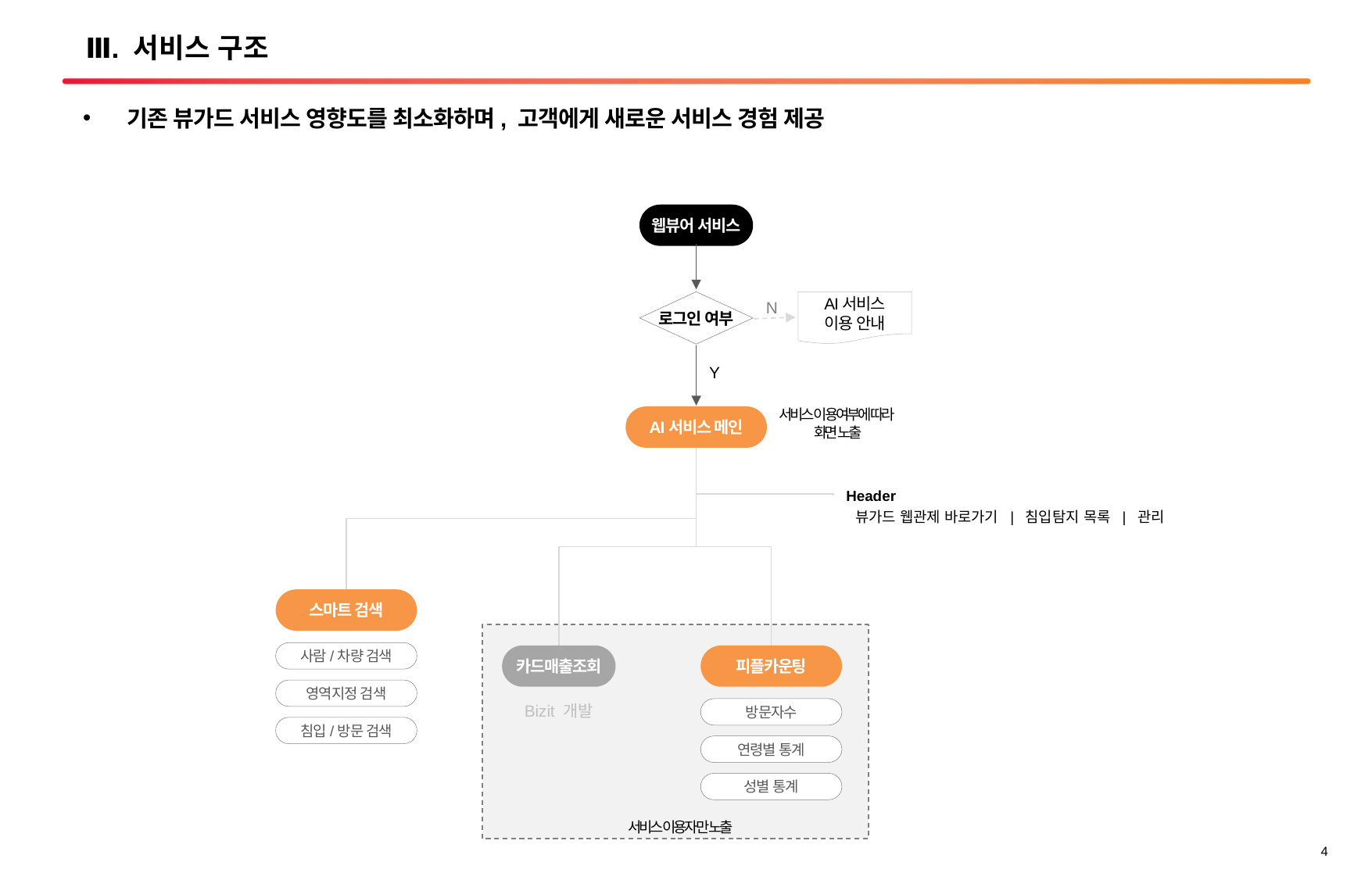

# Ⅲ. 서비스 구조
기존 뷰가드 서비스 영향도를 최소화하며, 고객에게 새로운 서비스 경험 제공
웹뷰어 서비스
N
로그인 여부
AI서비스
이용 안내
Y
서비스 이용여부에 따라
화면 노출
AI서비스 메인
Header
뷰가드 웹관제 바로가기  |  침입탐지 목록  |  관리
스마트 검색
사람/차량 검색
영역지정 검색
침입/방문 검색

카드매출조회
Bizit 개발
피플카운팅
방문자수
연령별 통계
성별 통계
서비스 이용자만 노출